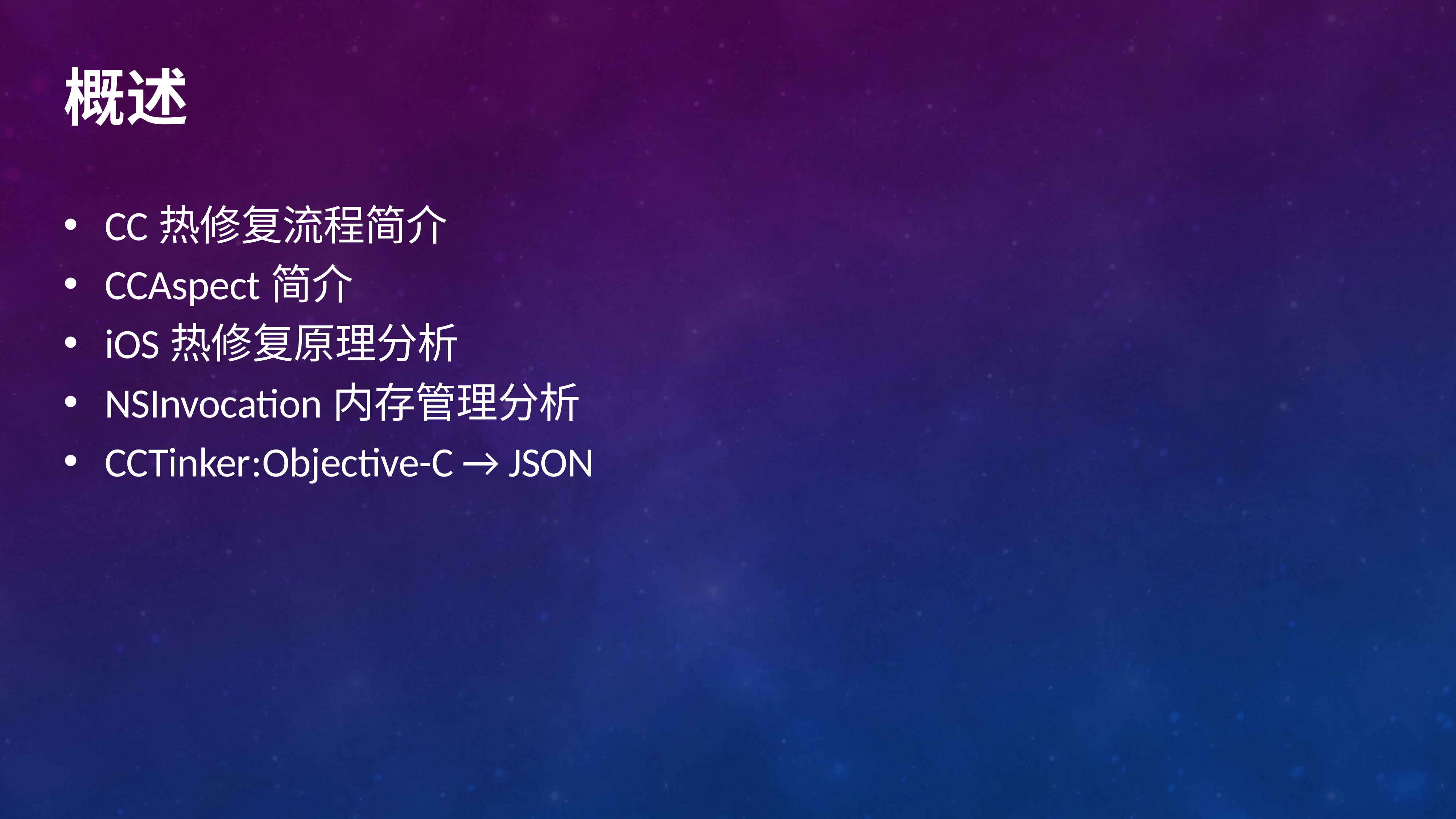

# 概述
CC热修复流程简介
CCAspect简介
iOS热修复原理分析
NSInvocation内存管理分析
CCTinker:Objective-C → JSON